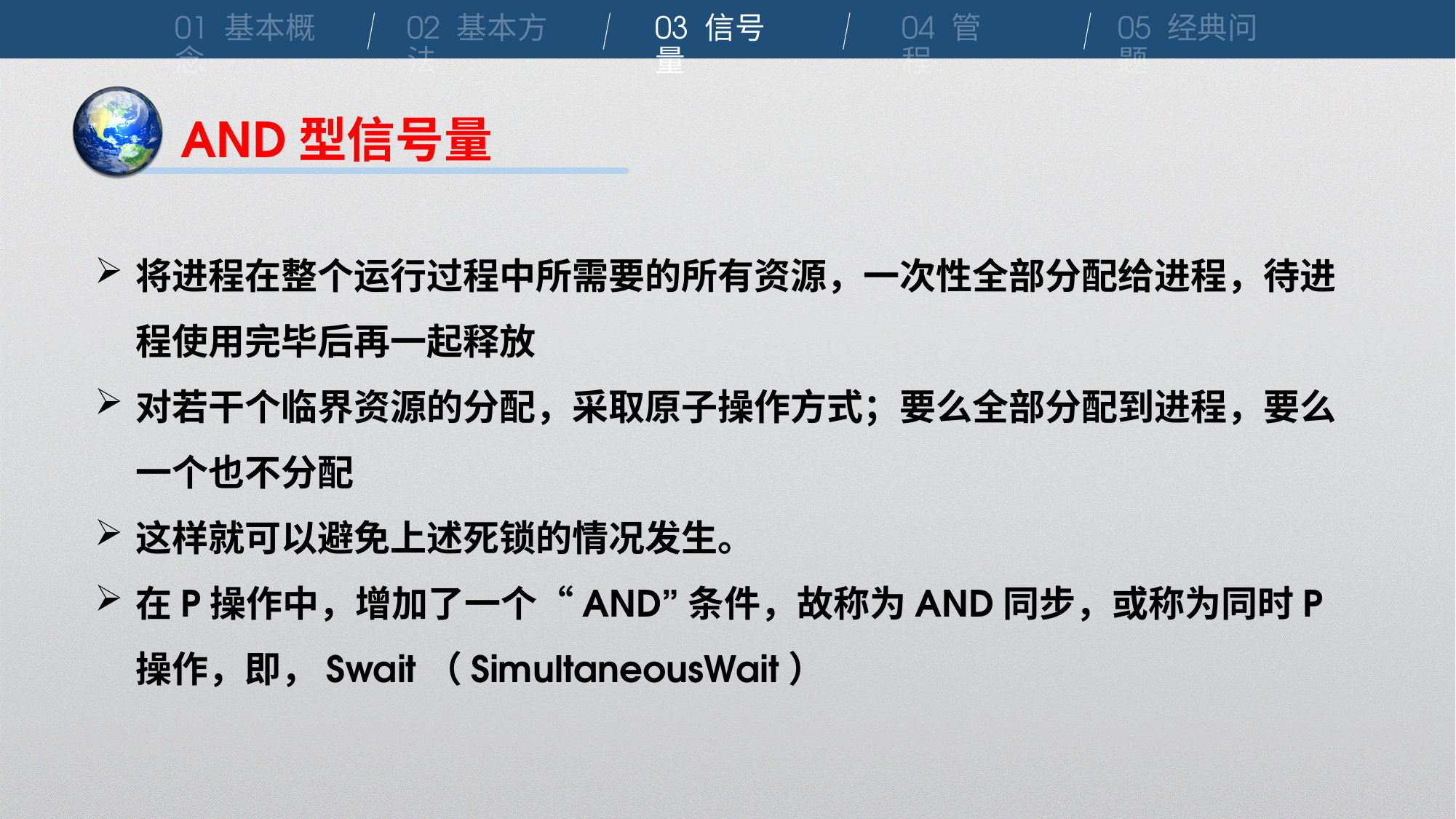

01 基本概念
02 基本方法
03 信号量
04 管程
05 经典问题
AND型信号量
将进程在整个运行过程中所需要的所有资源，一次性全部分配给进程，待进程使用完毕后再一起释放
对若干个临界资源的分配，采取原子操作方式；要么全部分配到进程，要么一个也不分配
这样就可以避免上述死锁的情况发生。
在P操作中，增加了一个“AND”条件，故称为AND同步，或称为同时P操作，即，Swait（SimultaneousWait）